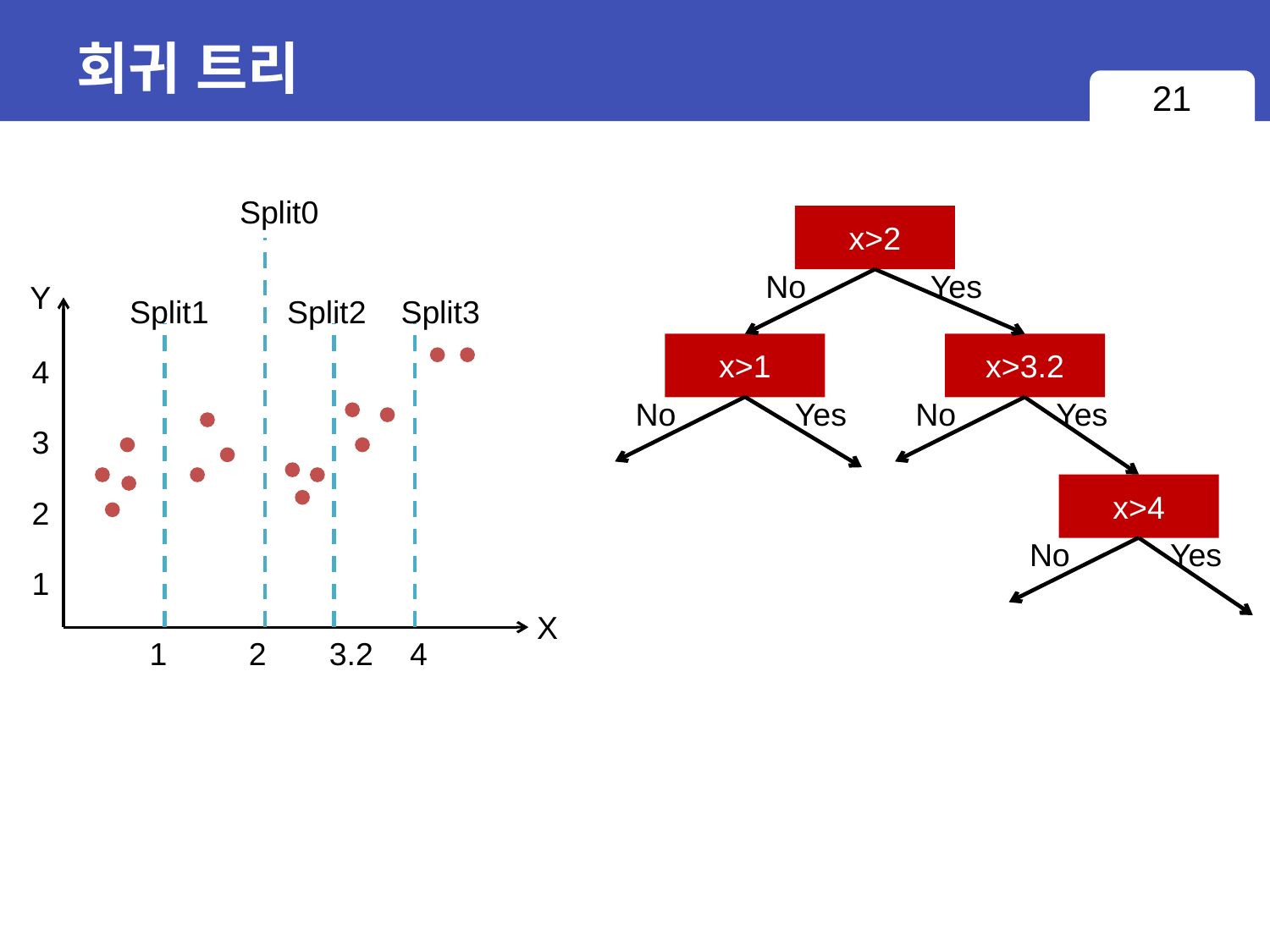

# 회귀 트리
21
Split0
x>2
No
Yes
Y
Split1
Split2
Split3
x>1
x>3.2
4

No
Yes
No
Yes

3

x>4

2

No
Yes
1
X
1
2
3.2
4